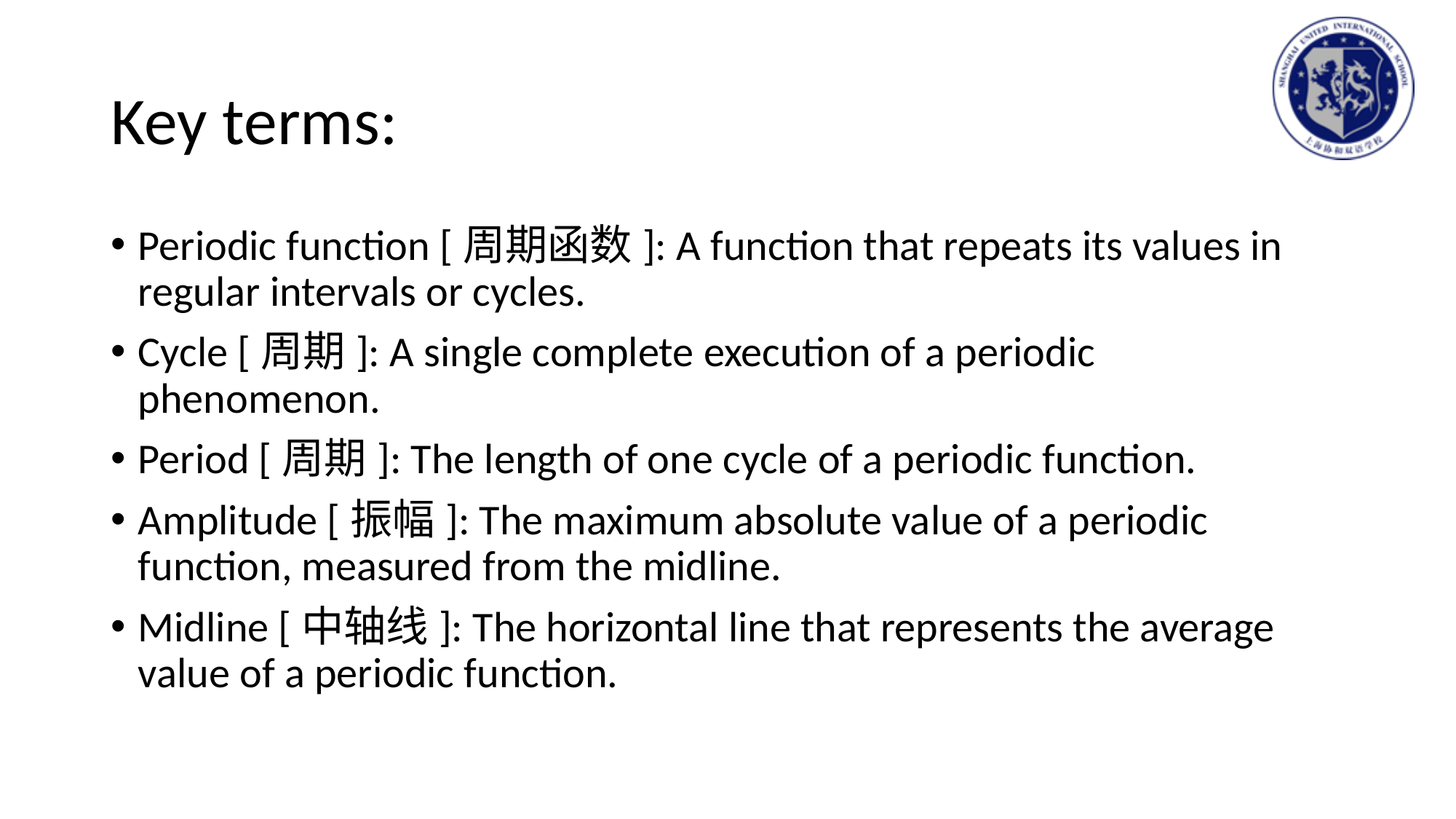

# Key terms:
Periodic function [周期函数]: A function that repeats its values in regular intervals or cycles.
Cycle [周期]: A single complete execution of a periodic phenomenon.
Period [周期]: The length of one cycle of a periodic function.
Amplitude [振幅]: The maximum absolute value of a periodic function, measured from the midline.
Midline [中轴线]: The horizontal line that represents the average value of a periodic function.